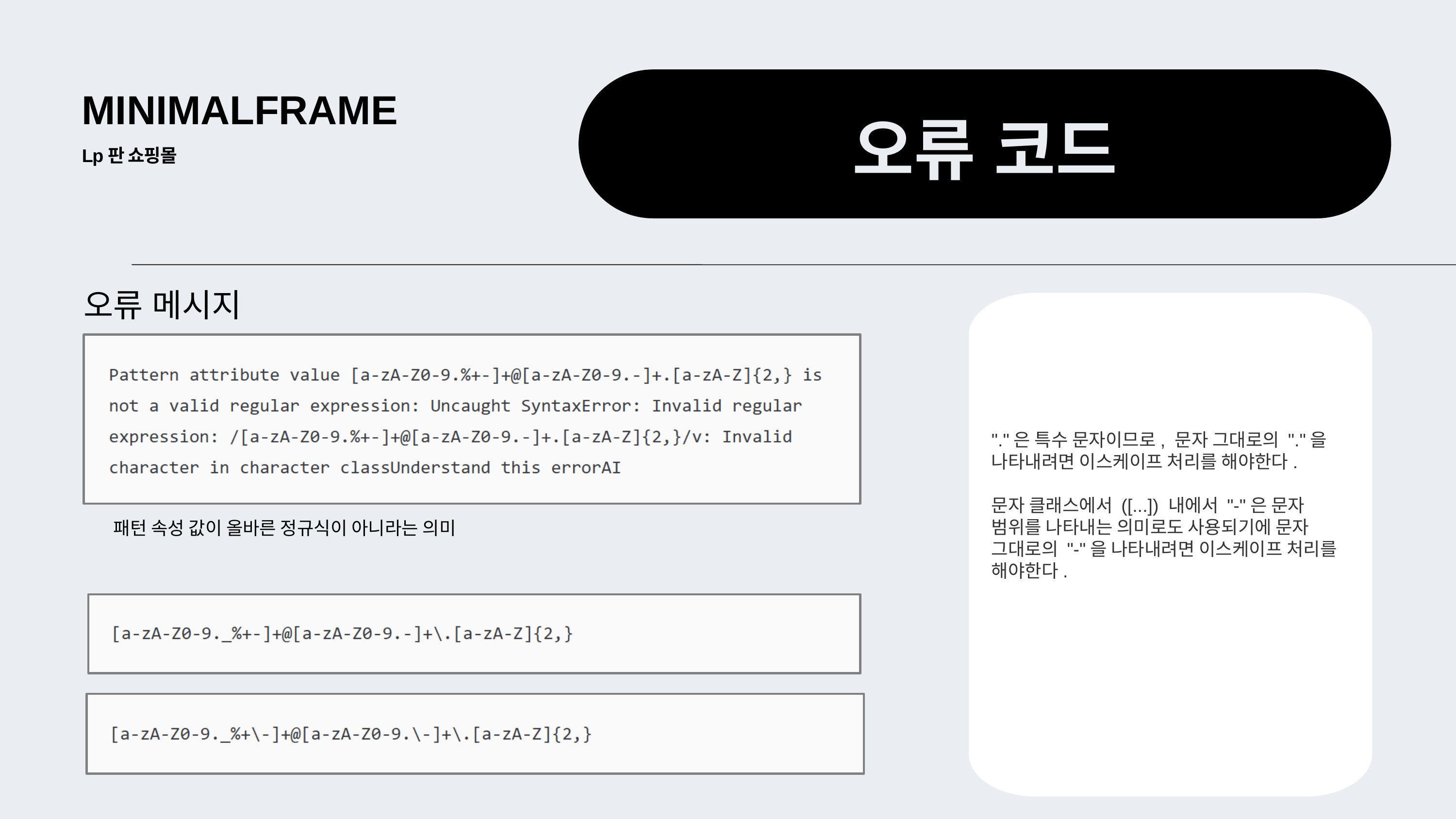

MINIMALFRAME
오류 코드
Lp판 쇼핑몰

오류 메시지

"."은 특수 문자이므로, 문자 그대로의 "."을 나타내려면 이스케이프 처리를 해야한다.

문자 클래스에서 ([...]) 내에서 "-"은 문자 범위를 나타내는 의미로도 사용되기에 문자 그대로의 "-"을 나타내려면 이스케이프 처리를 해야한다.
패턴 속성 값이 올바른 정규식이 아니라는 의미